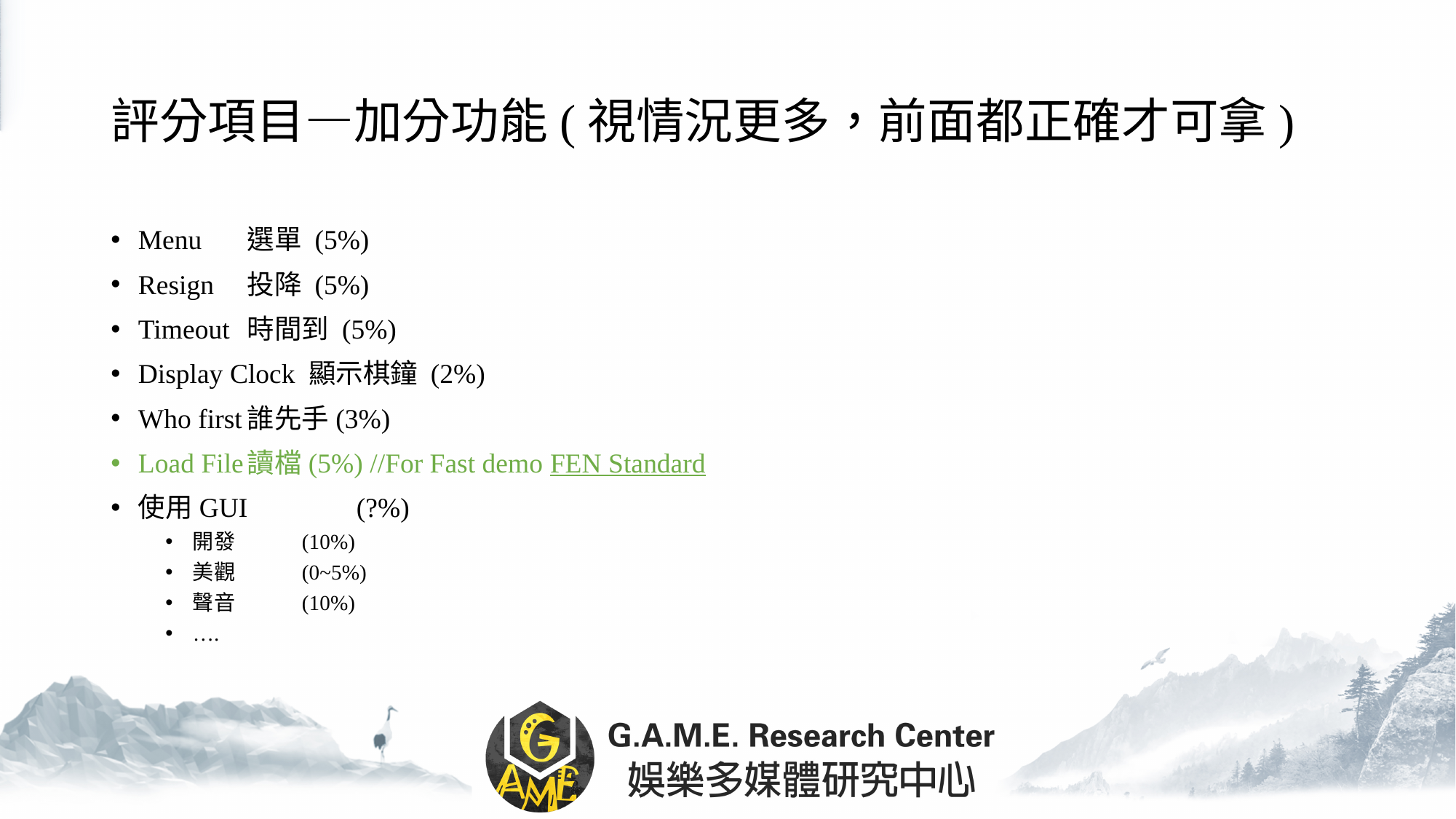

# 評分項目―加分功能(視情況更多，前面都正確才可拿)
Menu	選單 (5%)
Resign	投降 (5%)
Timeout	時間到 (5%)
Display Clock 顯示棋鐘 (2%)
Who first	誰先手(3%)
Load File	讀檔(5%) //For Fast demo FEN Standard
使用GUI	(?%)
開發	(10%)
美觀	(0~5%)
聲音	(10%)
….